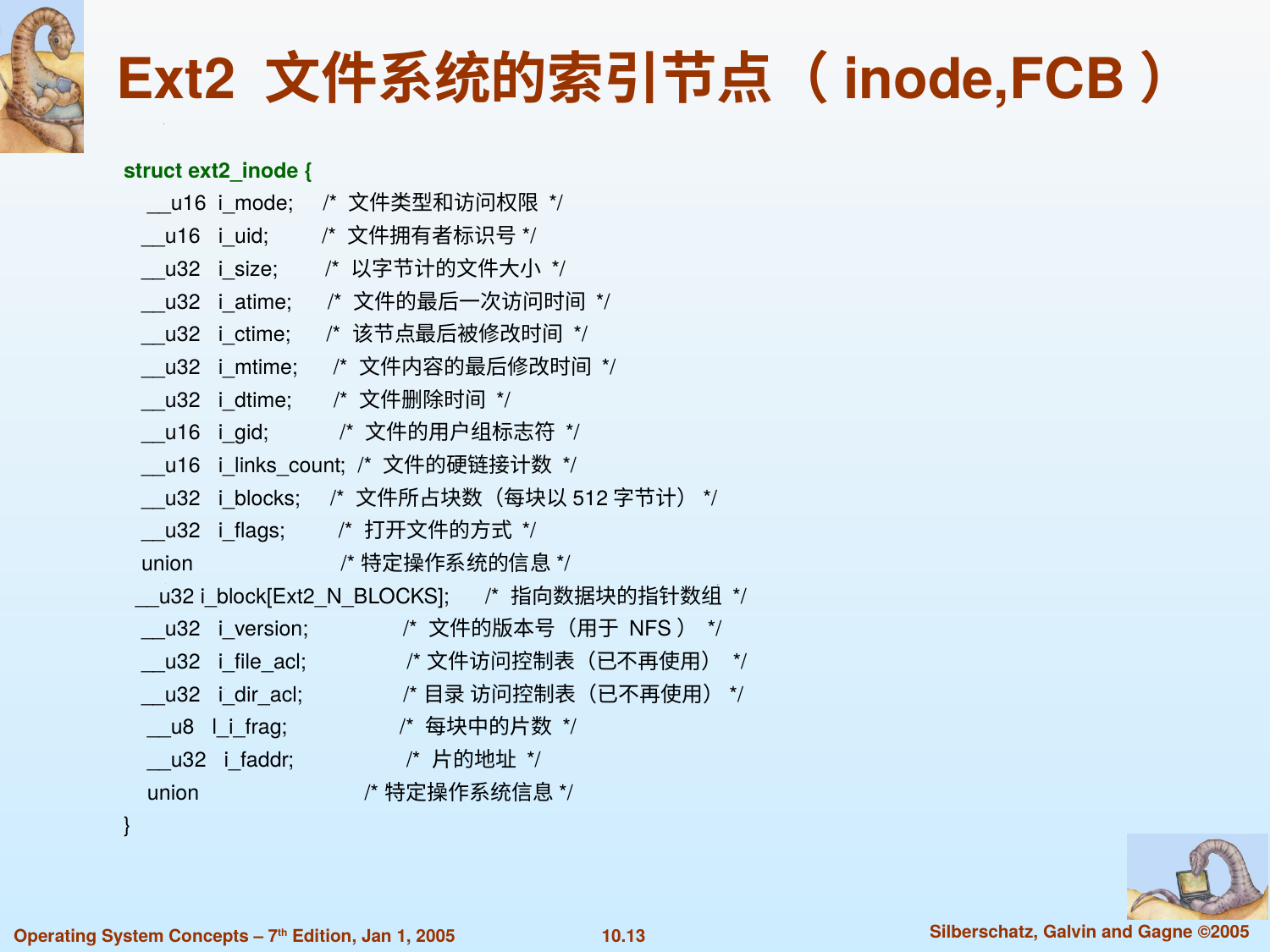

Ext2 文件系统的索引节点（inode,FCB）
struct ext2_inode {
    __u16  i_mode;     /* 文件类型和访问权限 */
   __u16   i_uid;         /* 文件拥有者标识号*/
   __u32   i_size;        /* 以字节计的文件大小 */
   __u32   i_atime;      /* 文件的最后一次访问时间 */
   __u32   i_ctime;      /* 该节点最后被修改时间 */
   __u32   i_mtime;      /* 文件内容的最后修改时间 */
   __u32   i_dtime;       /* 文件删除时间 */
   __u16   i_gid;            /* 文件的用户组标志符 */
   __u16   i_links_count;  /* 文件的硬链接计数 */
   __u32   i_blocks;     /* 文件所占块数（每块以512字节计）*/
   __u32   i_flags;         /* 打开文件的方式 */
   union                         /*特定操作系统的信息*/
  __u32 i_block[Ext2_N_BLOCKS];      /* 指向数据块的指针数组 */
   __u32   i_version;                /* 文件的版本号（用于 NFS） */
   __u32   i_file_acl;                 /*文件访问控制表（已不再使用） */
   __u32   i_dir_acl;                 /*目录 访问控制表（已不再使用）*/
    __u8   l_i_frag;                   /* 每块中的片数 */
    __u32   i_faddr;                   /* 片的地址 */
    union                            /*特定操作系统信息*/
}